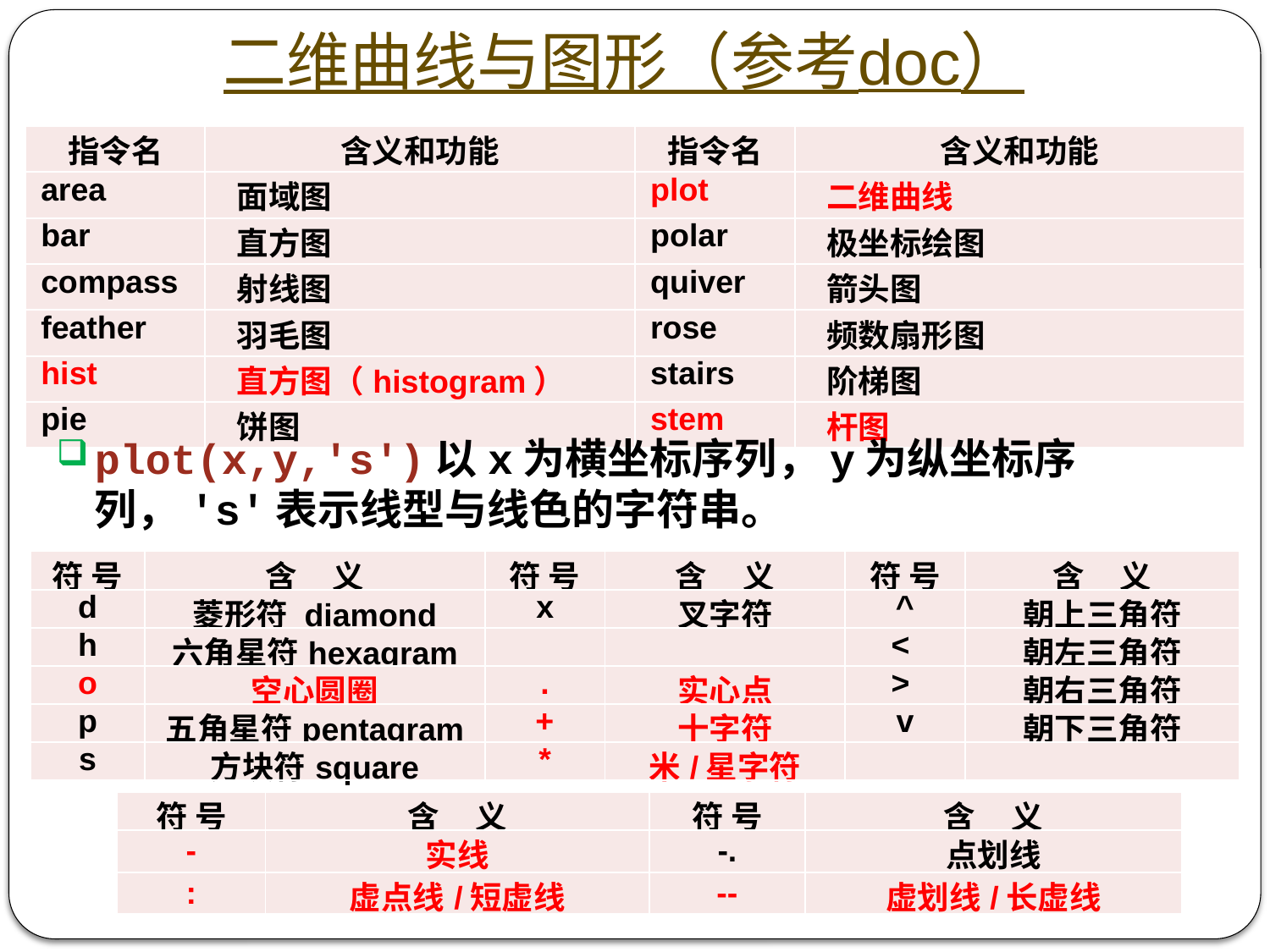

# 二维曲线与图形（参考doc）
| 指令名 | 含义和功能 | 指令名 | 含义和功能 |
| --- | --- | --- | --- |
| area | 面域图 | plot | 二维曲线 |
| bar | 直方图 | polar | 极坐标绘图 |
| compass | 射线图 | quiver | 箭头图 |
| feather | 羽毛图 | rose | 频数扇形图 |
| hist | 直方图（histogram） | stairs | 阶梯图 |
| pie | 饼图 | stem | 杆图 |
plot(x,y,'s')以x为横坐标序列，y为纵坐标序列，'s'表示线型与线色的字符串。
| 符 号 | 含 义 | 符 号 | 含 义 | 符 号 | 含 义 |
| --- | --- | --- | --- | --- | --- |
| d | 菱形符 diamond | x | 叉字符 | ^ | 朝上三角符 |
| h | 六角星符hexagram |  |  | < | 朝左三角符 |
| o | 空心圆圈 | . | 实心点 | > | 朝右三角符 |
| p | 五角星符pentagram | + | 十字符 | v | 朝下三角符 |
| s | 方块符square | \* | 米/星字符 |  |  |
| 符 号 | 含 义 | 符 号 | 含 义 |
| --- | --- | --- | --- |
| - | 实线 | -. | 点划线 |
| : | 虚点线/短虚线 | -- | 虚划线/长虚线 |